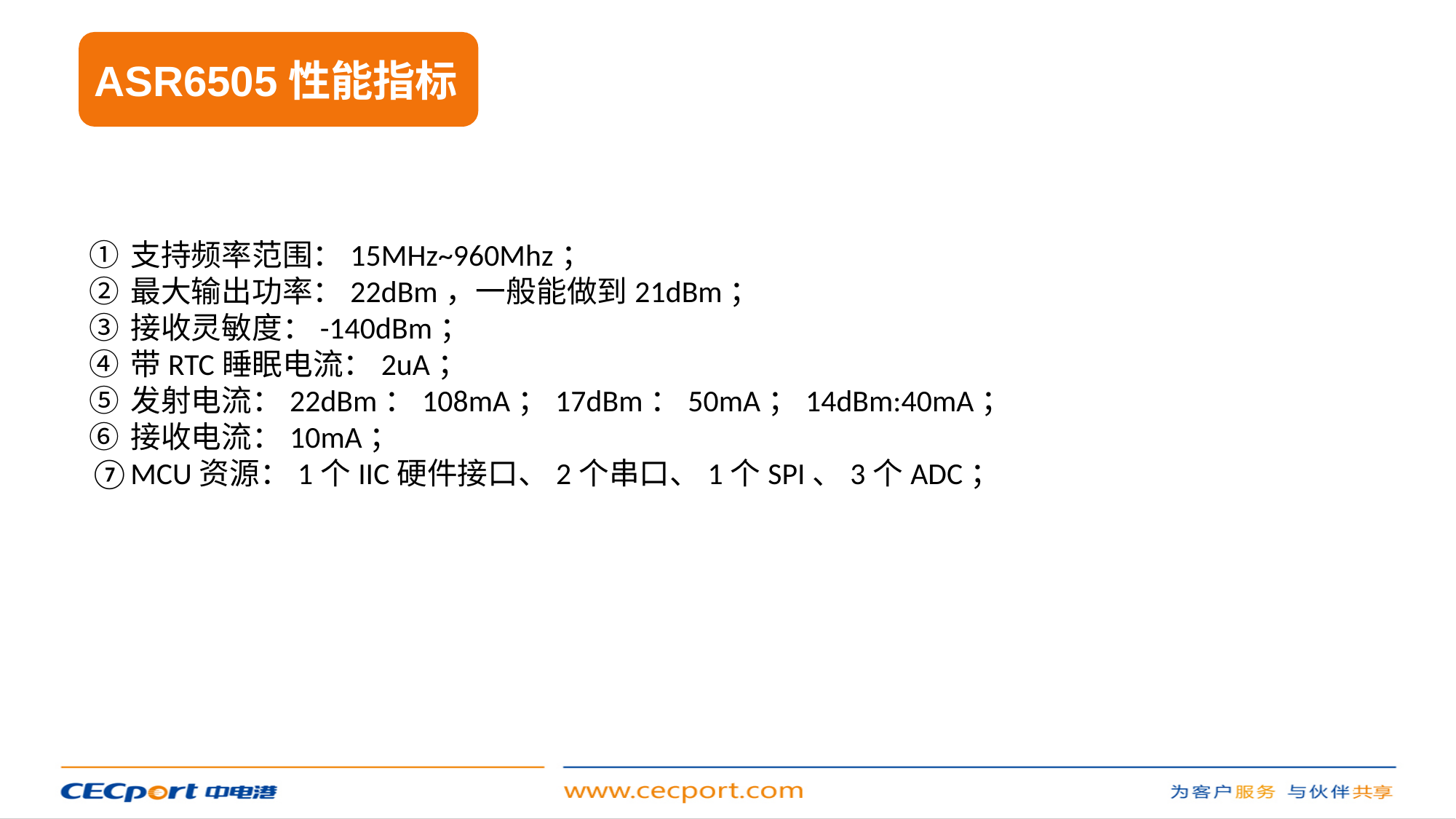

ASR6505性能指标
支持频率范围：15MHz~960Mhz；
最大输出功率：22dBm，一般能做到21dBm；
接收灵敏度：-140dBm；
带RTC睡眠电流：2uA；
发射电流：22dBm：108mA；17dBm：50mA；14dBm:40mA；
接收电流：10mA；
MCU资源：1个IIC硬件接口、2个串口、1个SPI、3个ADC；